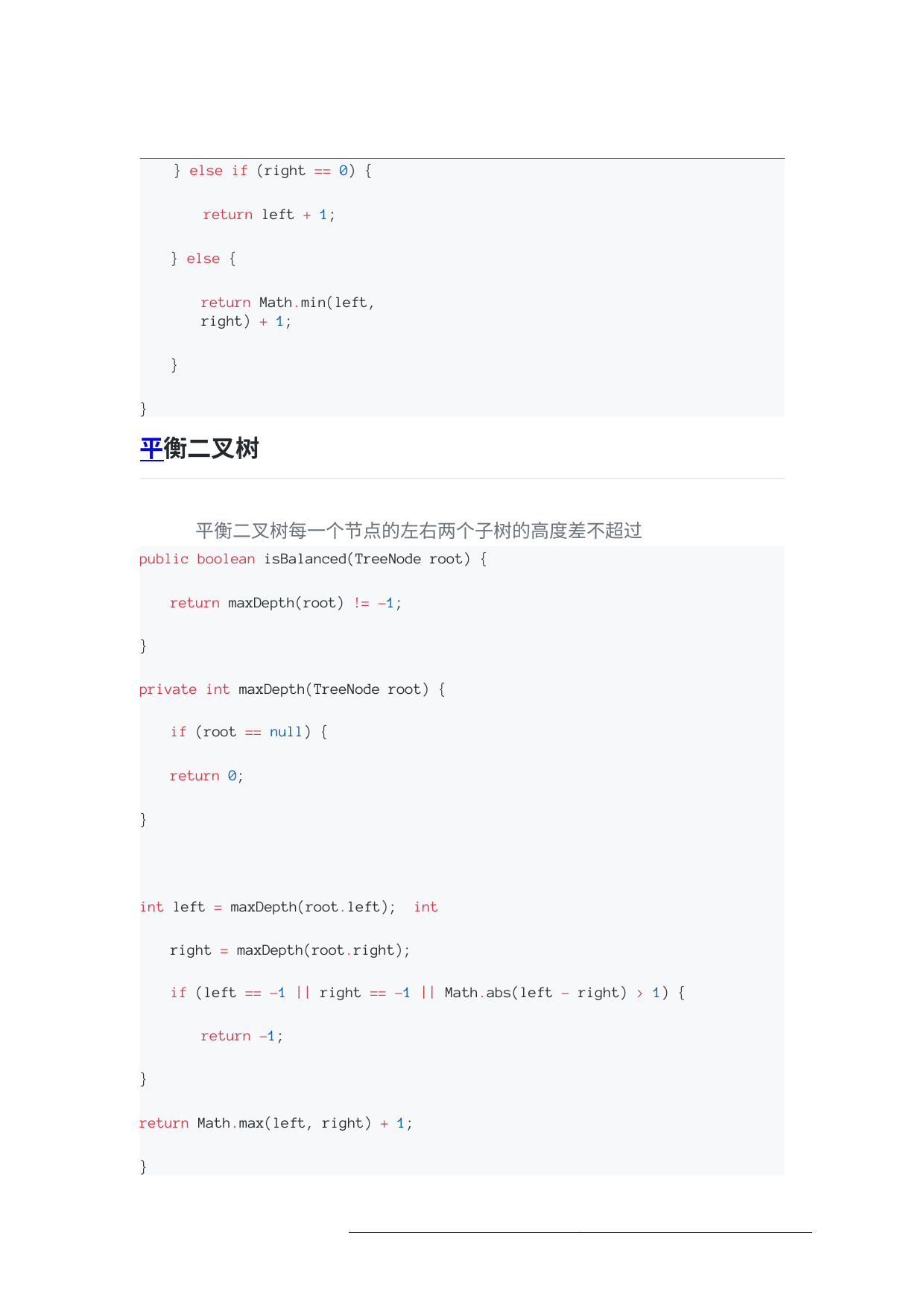

} else if (right == 0) {

return left + 1;

} else {

return Math.min(left, right) + 1;

}

}
平衡二叉树

平衡二叉树每一个节点的左右两个子树的高度差不超过 1

public boolean isBalanced(TreeNode root) {

return maxDepth(root) != -1;

}
private int maxDepth(TreeNode root) {  if (root == null) {

return 0;

}

int left = maxDepth(root.left);  int right = maxDepth(root.right);
if (left == -1 || right == -1 || Math.abs(left - right) > 1) {  return -1;

}

return Math.max(left, right) + 1;

}